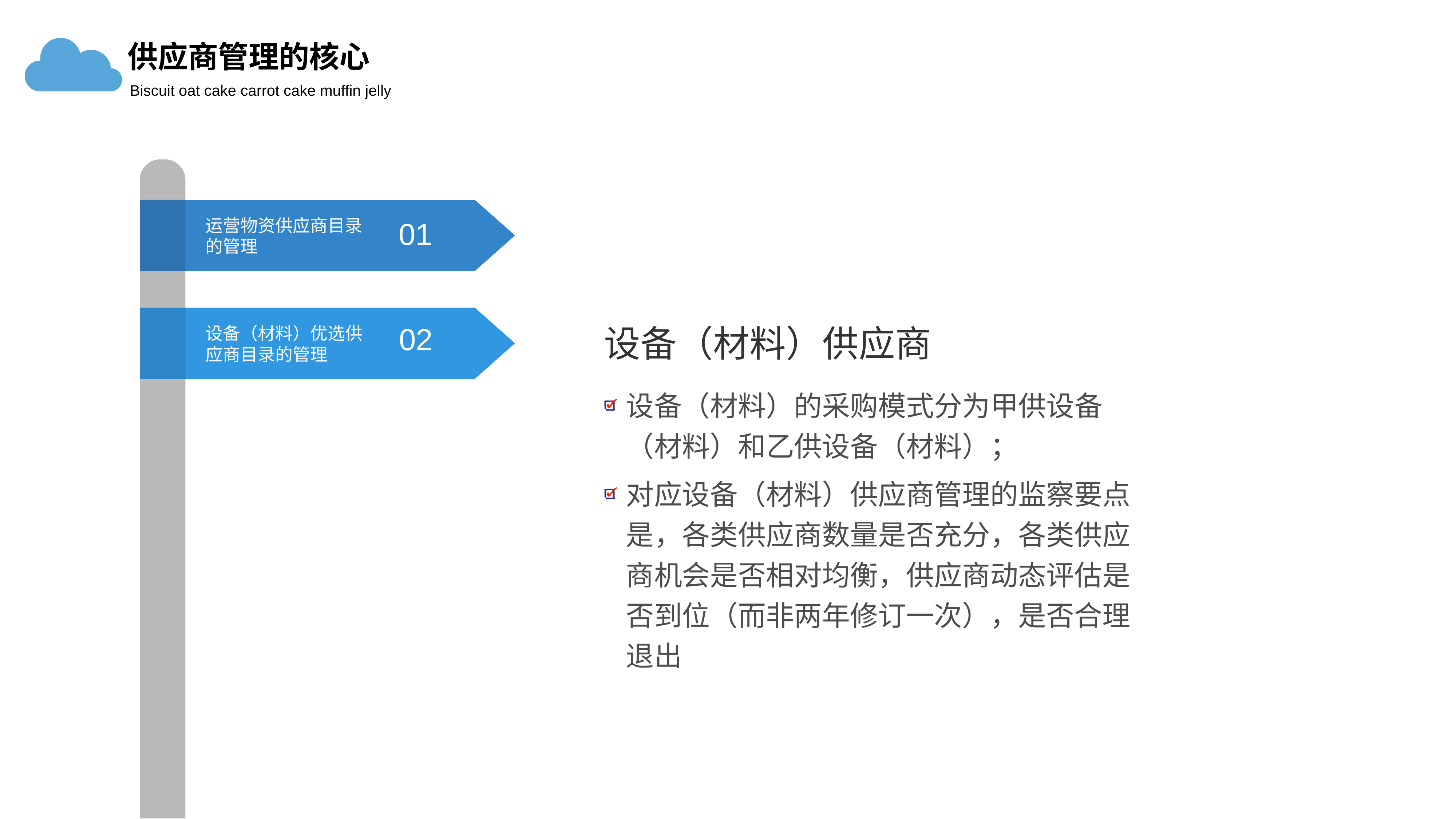

供应商管理的核心

Biscuit oat cake carrot cake muffin jelly

运营物资供应商目录的管理
01

02
设备（材料）优选供应商目录的管理
设备（材料）供应商
设备（材料）的采购模式分为甲供设备（材料）和乙供设备（材料）；
对应设备（材料）供应商管理的监察要点是，各类供应商数量是否充分，各类供应商机会是否相对均衡，供应商动态评估是否到位（而非两年修订一次），是否合理退出
99